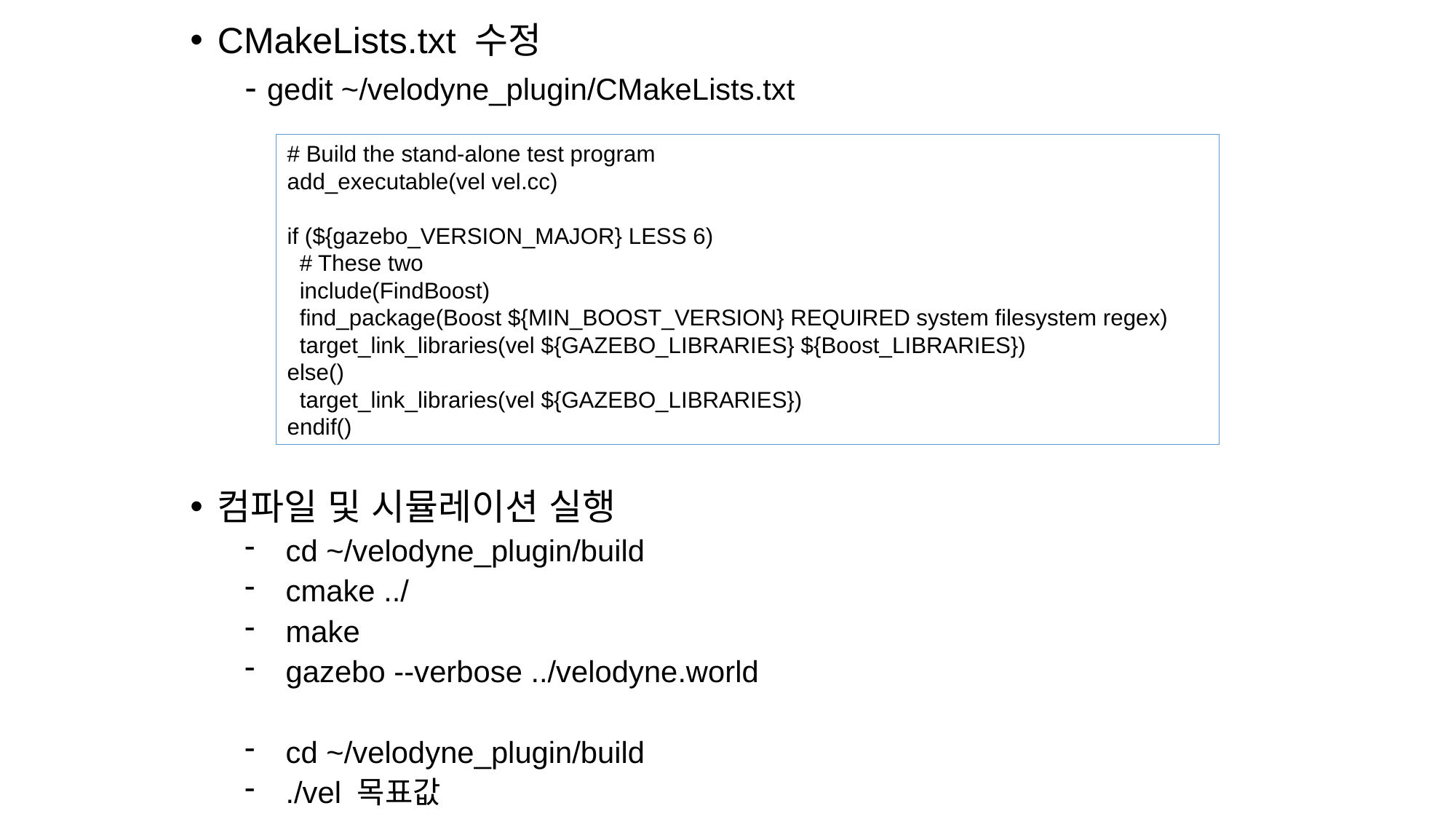

CMakeLists.txt 수정
- gedit ~/velodyne_plugin/CMakeLists.txt
# Build the stand-alone test program
add_executable(vel vel.cc)

if (${gazebo_VERSION_MAJOR} LESS 6)
  # These two
  include(FindBoost)
  find_package(Boost ${MIN_BOOST_VERSION} REQUIRED system filesystem regex)
  target_link_libraries(vel ${GAZEBO_LIBRARIES} ${Boost_LIBRARIES})
else()
  target_link_libraries(vel ${GAZEBO_LIBRARIES})
endif()
컴파일 및 시뮬레이션 실행
cd ~/velodyne_plugin/build
cmake ../
make
gazebo --verbose ../velodyne.world

cd ~/velodyne_plugin/build
./vel 목표값